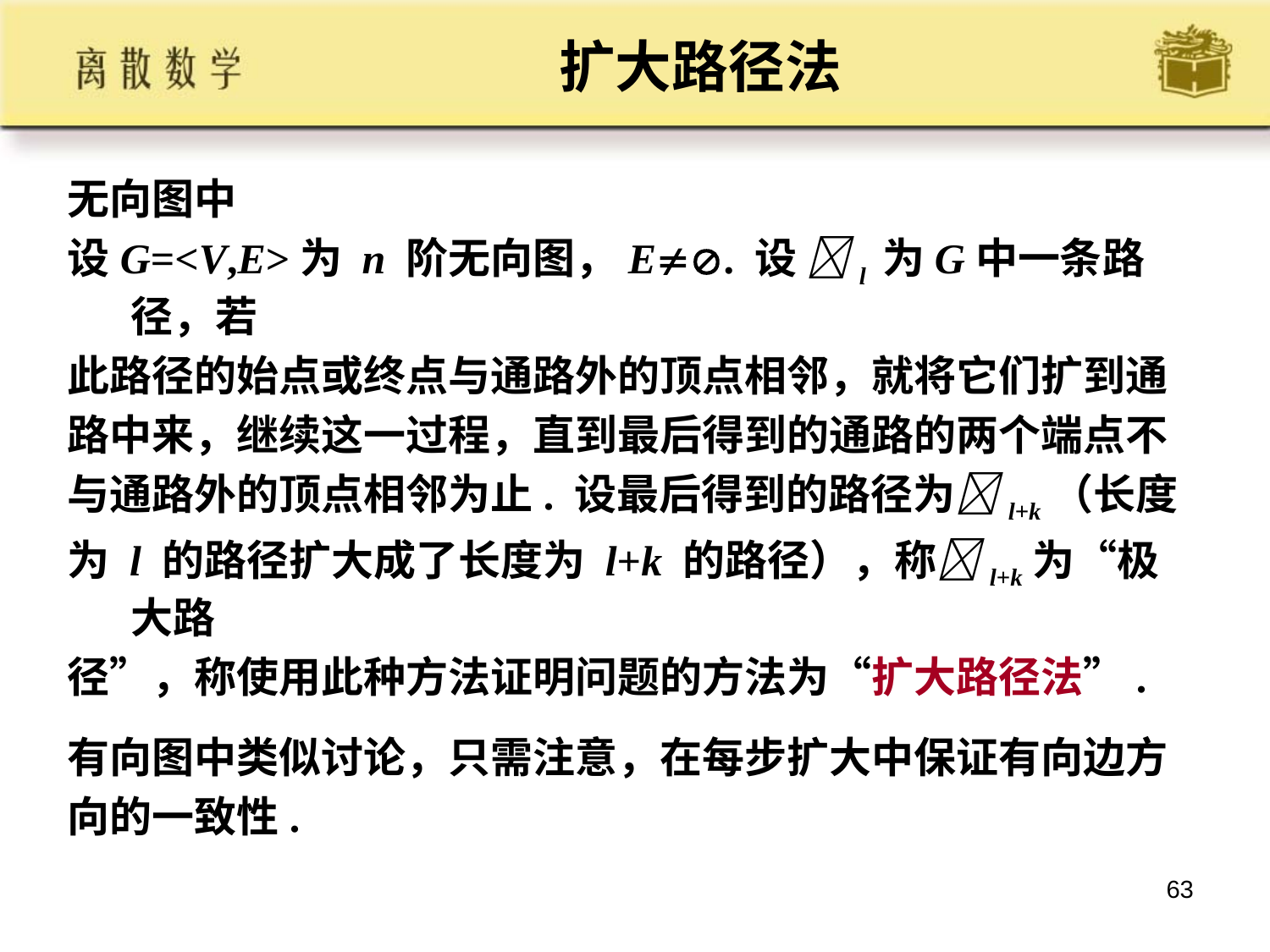

# 扩大路径法
无向图中
设G=<V,E>为 n 阶无向图，E≠∅. 设 Γl 为G中一条路径，若
此路径的始点或终点与通路外的顶点相邻，就将它们扩到通
路中来，继续这一过程，直到最后得到的通路的两个端点不
与通路外的顶点相邻为止. 设最后得到的路径为Γl+k（长度
为 l 的路径扩大成了长度为 l+k 的路径），称Γl+k为“极大路
径”，称使用此种方法证明问题的方法为“扩大路径法”.
有向图中类似讨论，只需注意，在每步扩大中保证有向边方
向的一致性.
63